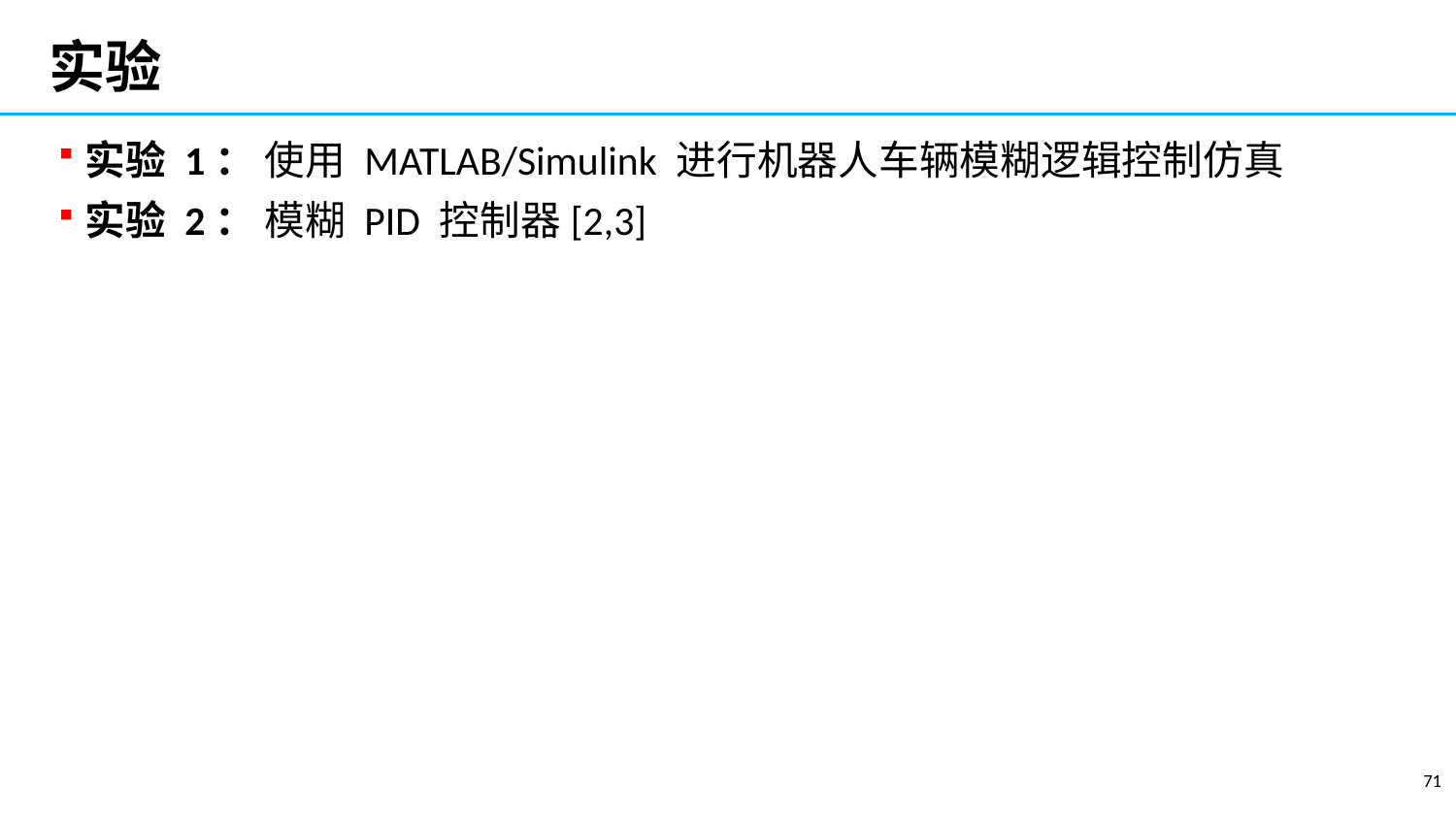

# 实验

实验 1： 使用 MATLAB/Simulink 进行机器人车辆模糊逻辑控制仿真
实验 2： 模糊 PID 控制器[2,3]
71